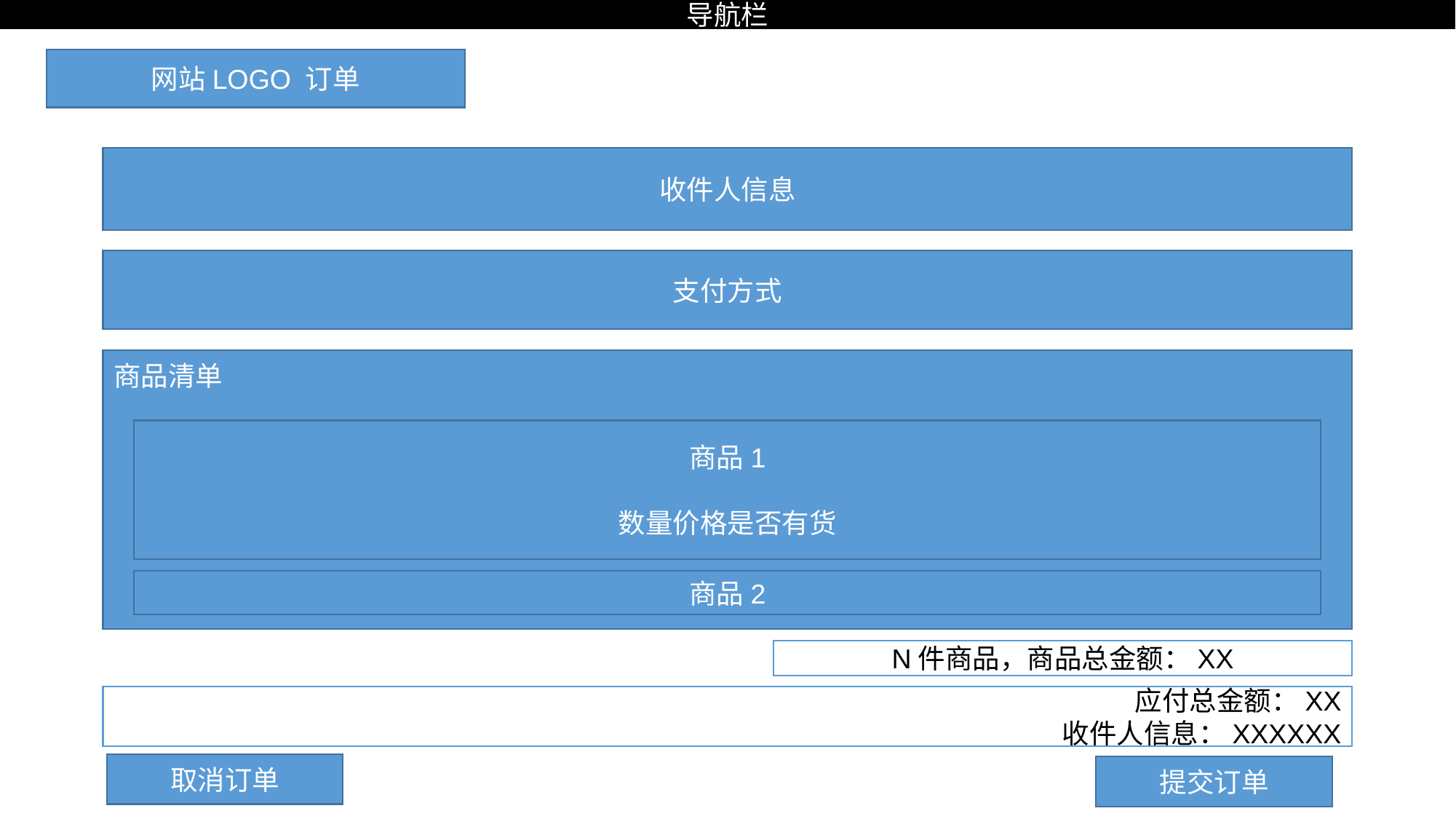

导航栏
网站LOGO 订单
收件人信息
支付方式
商品清单

商品1

数量价格是否有货
商品2
N件商品，商品总金额：XX
应付总金额：XX
收件人信息：XXXXXX
取消订单
提交订单